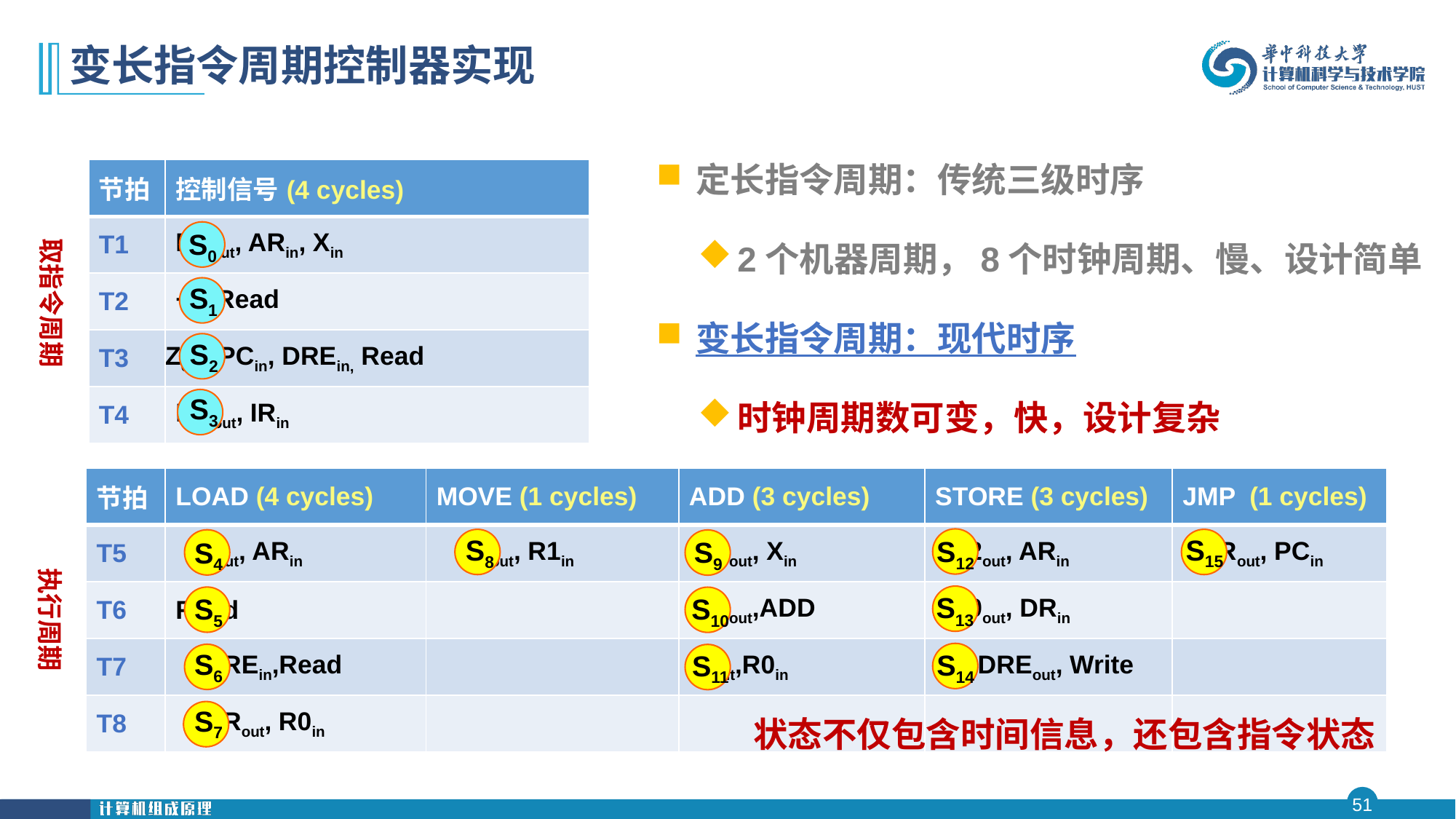

# 变长指令周期控制器实现
定长指令周期：传统三级时序
2个机器周期，8个时钟周期、慢、设计简单
变长指令周期：现代时序
时钟周期数可变，快，设计复杂
| 节拍 | 控制信号(4 cycles) |
| --- | --- |
| T1 | PCout, ARin, Xin |
| T2 | +1, Read |
| T3 | Zout, PCin, DREin, Read |
| T4 | DRout, IRin |
S0

S1

S2

S3

取指令周期
| 节拍 | LOAD (4 cycles) | MOVE (1 cycles) | ADD (3 cycles) | STORE (3 cycles) | JMP (1 cycles) |
| --- | --- | --- | --- | --- | --- |
| T5 | IRout, ARin | IRout, R1in | R0out, Xin | R2out, ARin | IRout, PCin |
| T6 | Read |  | R1out,ADD | R0out, DRin |  |
| T7 | DREin,Read |  | Zout,R0in | DREout, Write |  |
| T8 | DRout, R0in |  |  |  |  |
S15

S8

S12

S13

S14

S9

S10

S11

S4

S5

S6

S7

执行周期
状态不仅包含时间信息，还包含指令状态